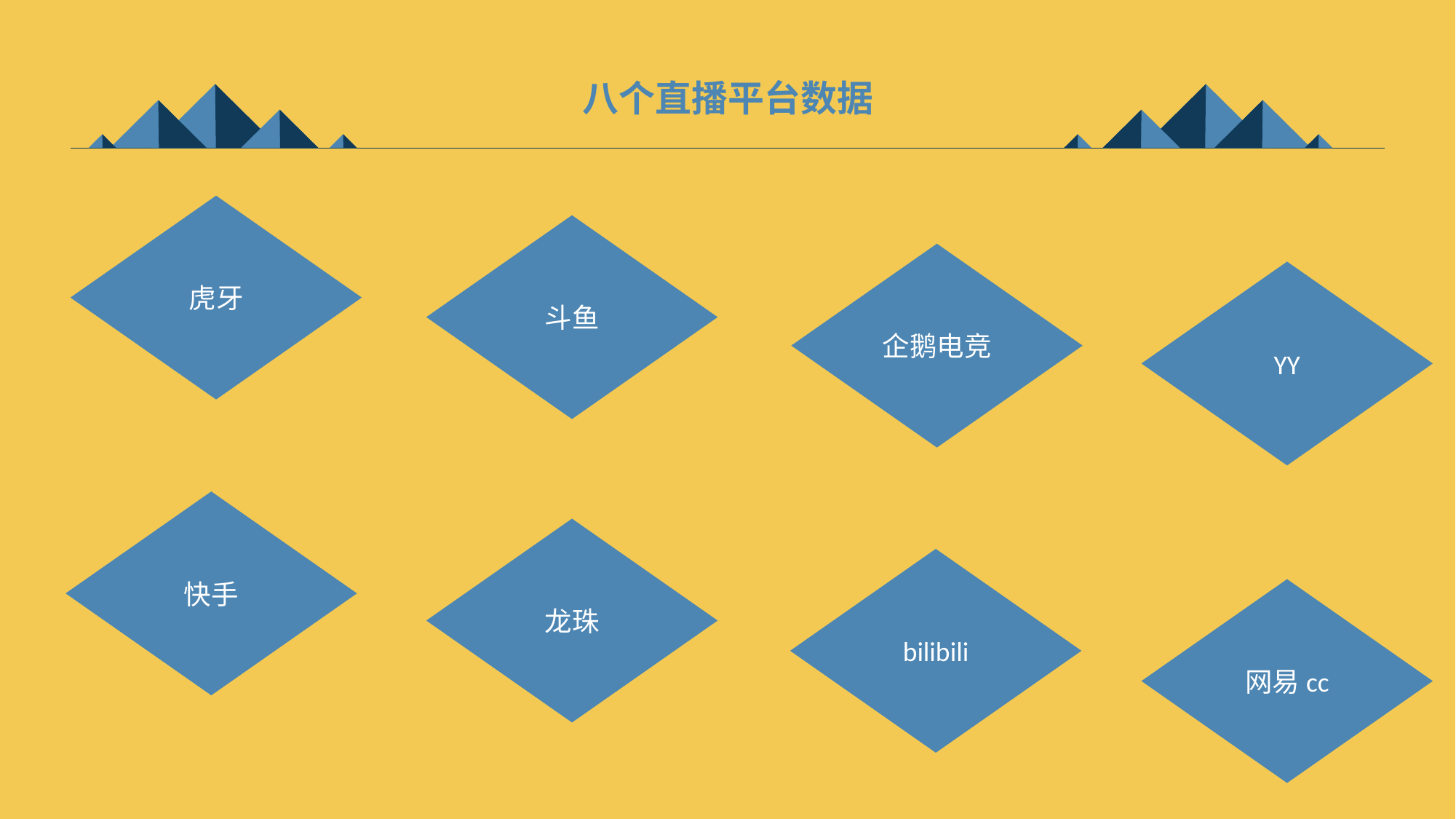

八个直播平台数据

虎牙
斗鱼
企鹅电竞
YY
快手
龙珠
bilibili
网易cc
25%